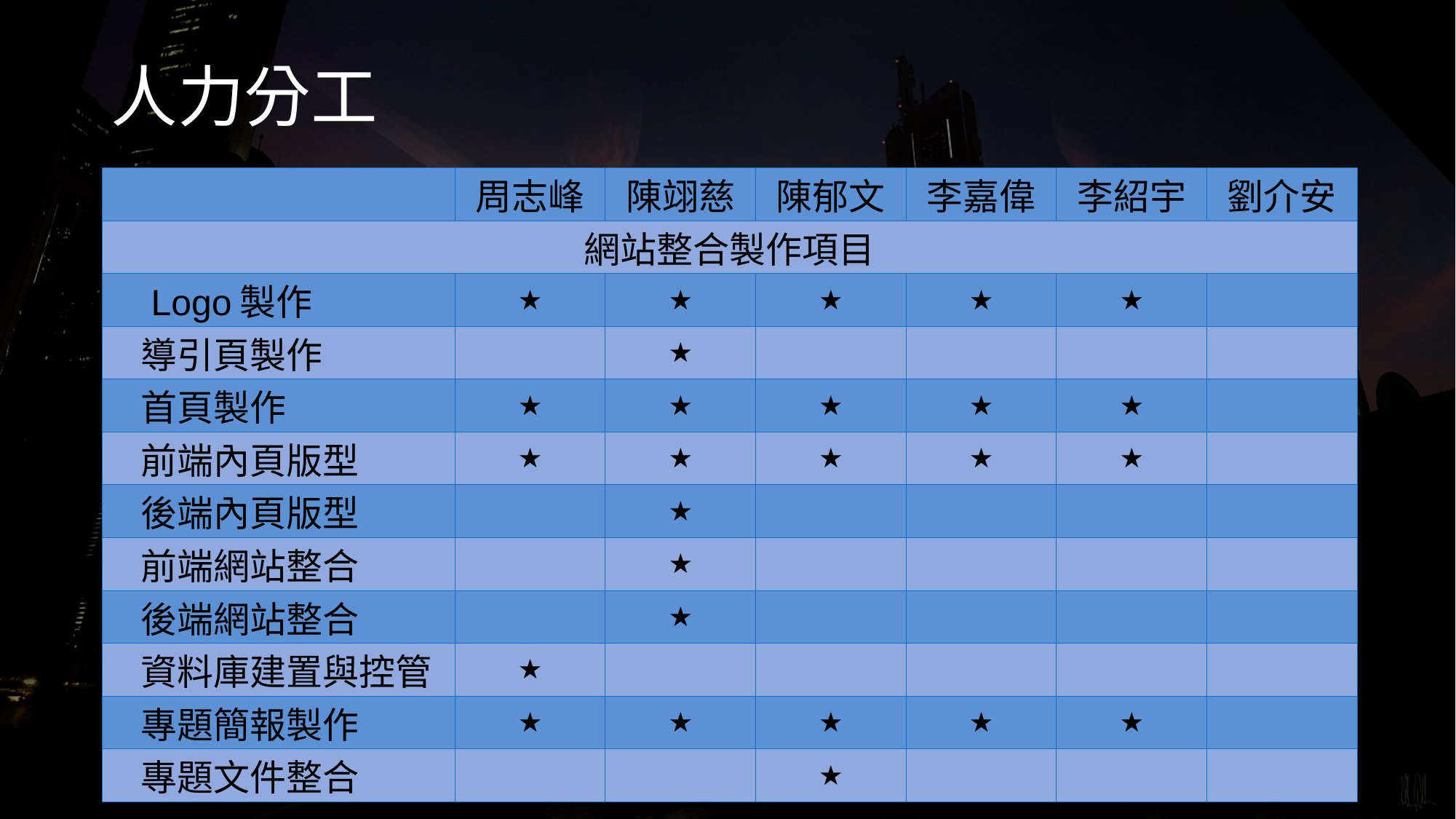

# 人力分工
|  | 周志峰 | 陳翊慈 | 陳郁文 | 李嘉偉 | 李紹宇 | 劉介安 |
| --- | --- | --- | --- | --- | --- | --- |
| 網站整合製作項目 |  |  |  |  |  |  |
| Logo製作 | ★ | ★ | ★ | ★ | ★ |  |
| 導引頁製作 |  | ★ |  |  |  |  |
| 首頁製作 | ★ | ★ | ★ | ★ | ★ |  |
| 前端內頁版型 | ★ | ★ | ★ | ★ | ★ |  |
| 後端內頁版型 |  | ★ |  |  |  |  |
| 前端網站整合 |  | ★ |  |  |  |  |
| 後端網站整合 |  | ★ |  |  |  |  |
| 資料庫建置與控管 | ★ |  |  |  |  |  |
| 專題簡報製作 | ★ | ★ | ★ | ★ | ★ |  |
| 專題文件整合 |  |  | ★ |  |  |  |